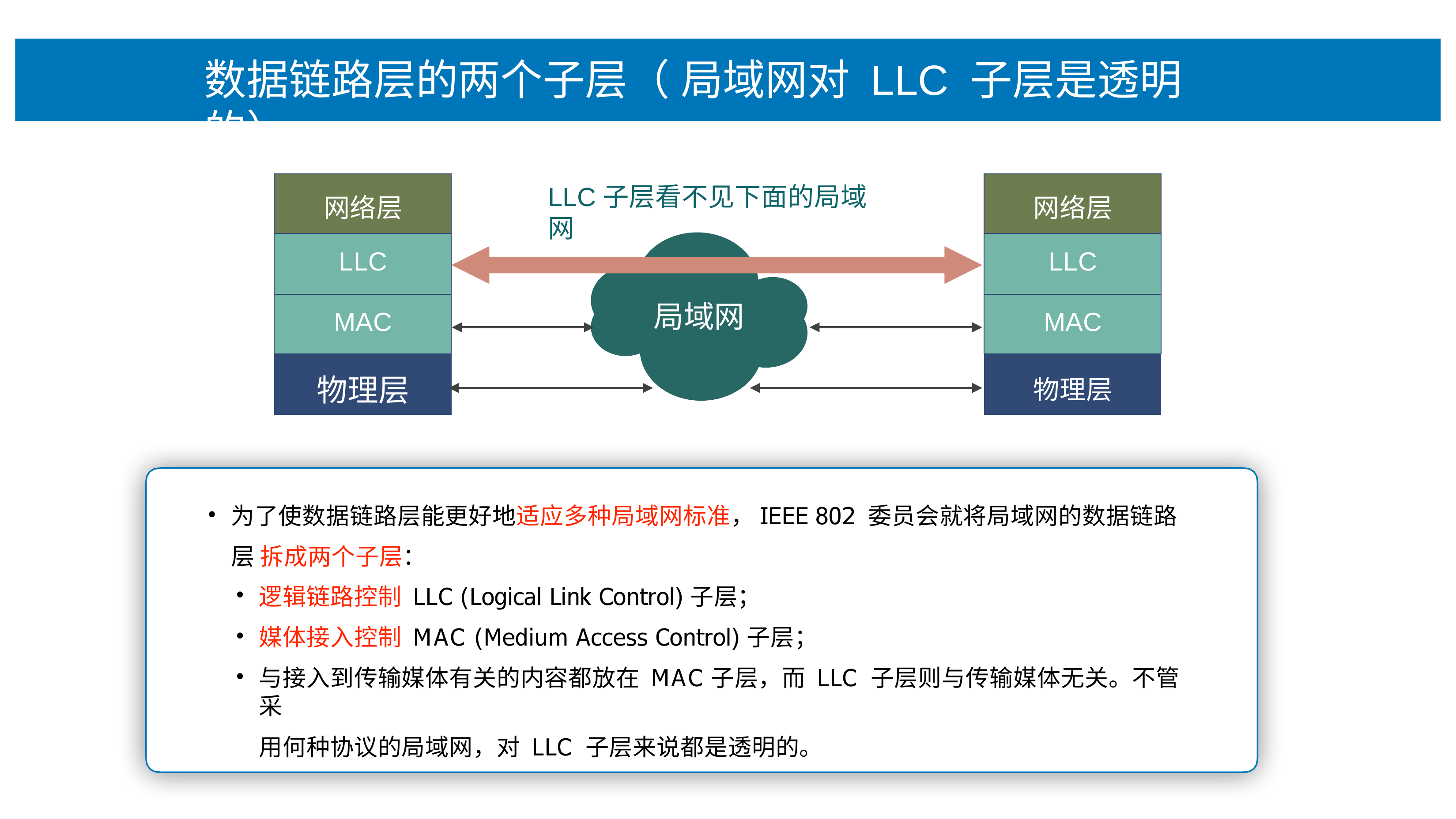

# 数据链路层的两个⼦层（ 局域⽹对 LLC ⼦层是透明的）
| ⽹络层 |
| --- |
| LLC |
| MAC |
| 物理层 |
| ⽹络层 |
| --- |
| LLC |
| MAC |
| 物理层 |
LLC⼦层看不⻅下⾯的局域⽹

局域⽹

为了使数据链路层能更好地适应多种局域⽹标准，IEEE 802 委员会就将局域⽹的数据链路层 拆成两个⼦层：
逻辑链路控制 LLC (Logical Link Control)⼦层；
媒体接⼊控制 MAC (Medium Access Control)⼦层；
与接⼊到传输媒体有关的内容都放在 MAC⼦层，⽽ LLC ⼦层则与传输媒体⽆关。不管采
⽤何种协议的局域⽹，对 LLC ⼦层来说都是透明的。